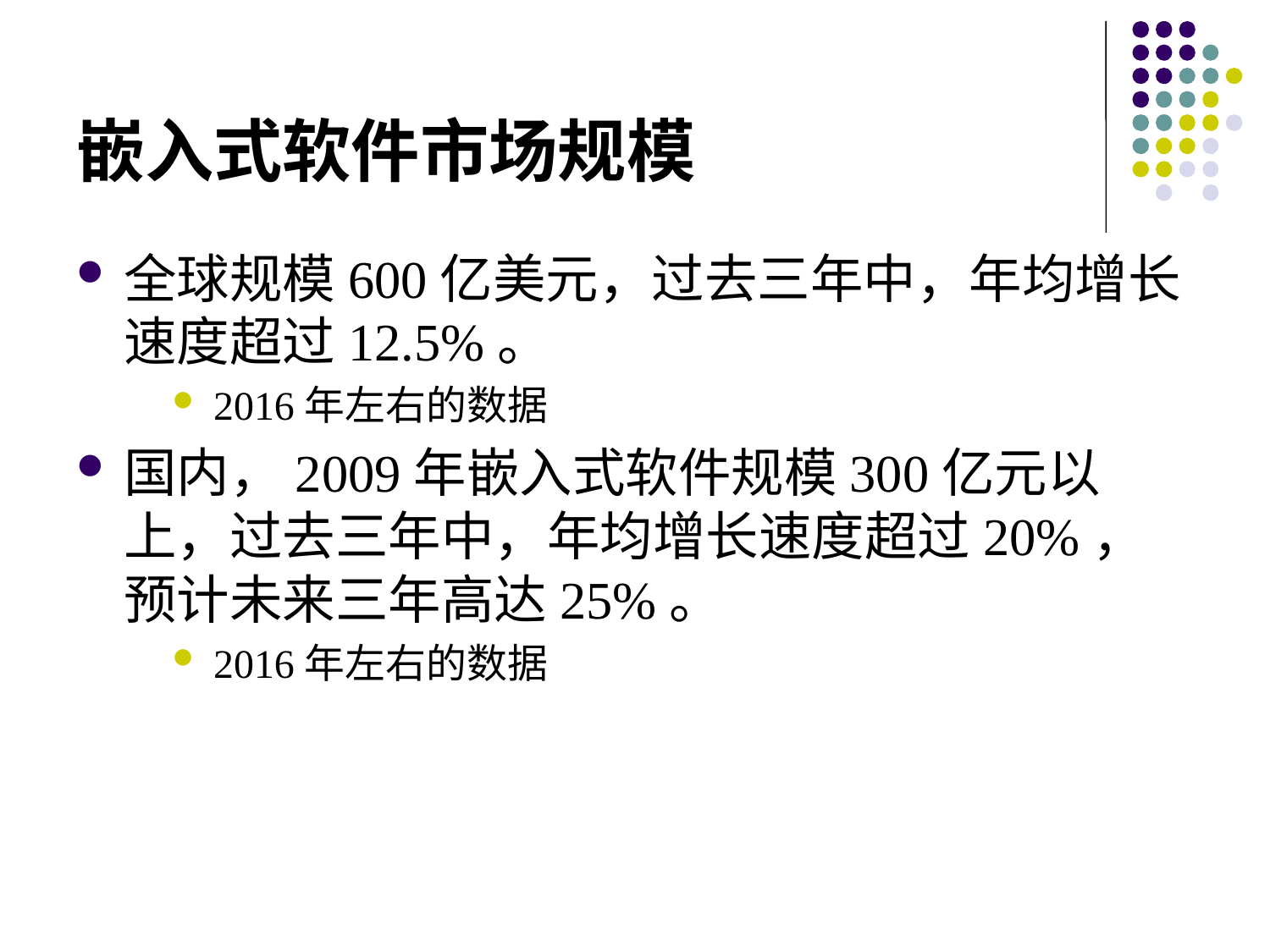

# 嵌入式软件市场规模
全球规模600亿美元，过去三年中，年均增长速度超过12.5%。
2016年左右的数据
国内，2009年嵌入式软件规模300亿元以上，过去三年中，年均增长速度超过20%，预计未来三年高达25%。
2016年左右的数据